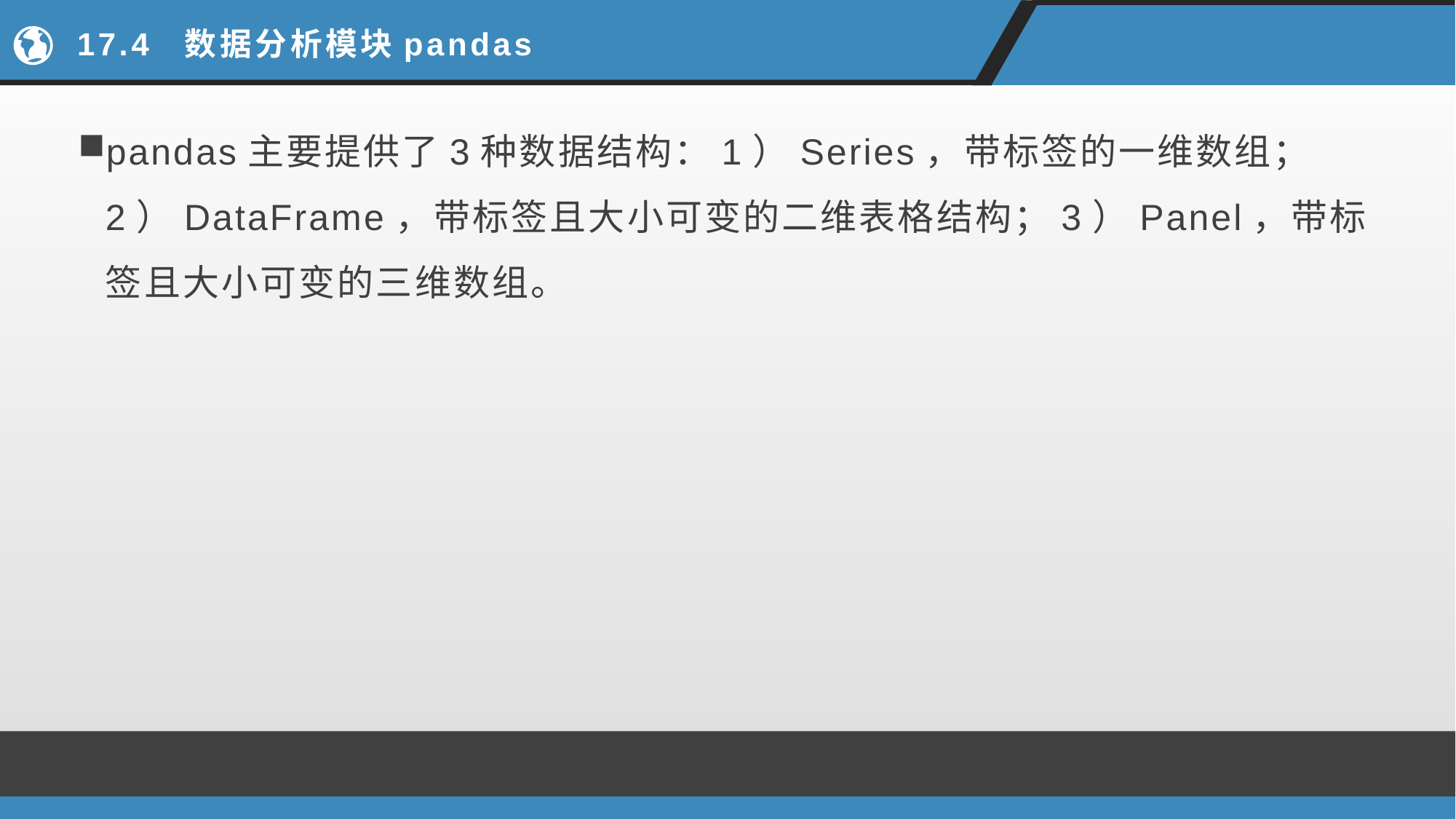

# 17.4  数据分析模块pandas

pandas主要提供了3种数据结构：1）Series，带标签的一维数组；2）DataFrame，带标签且大小可变的二维表格结构；3）Panel，带标签且大小可变的三维数组。